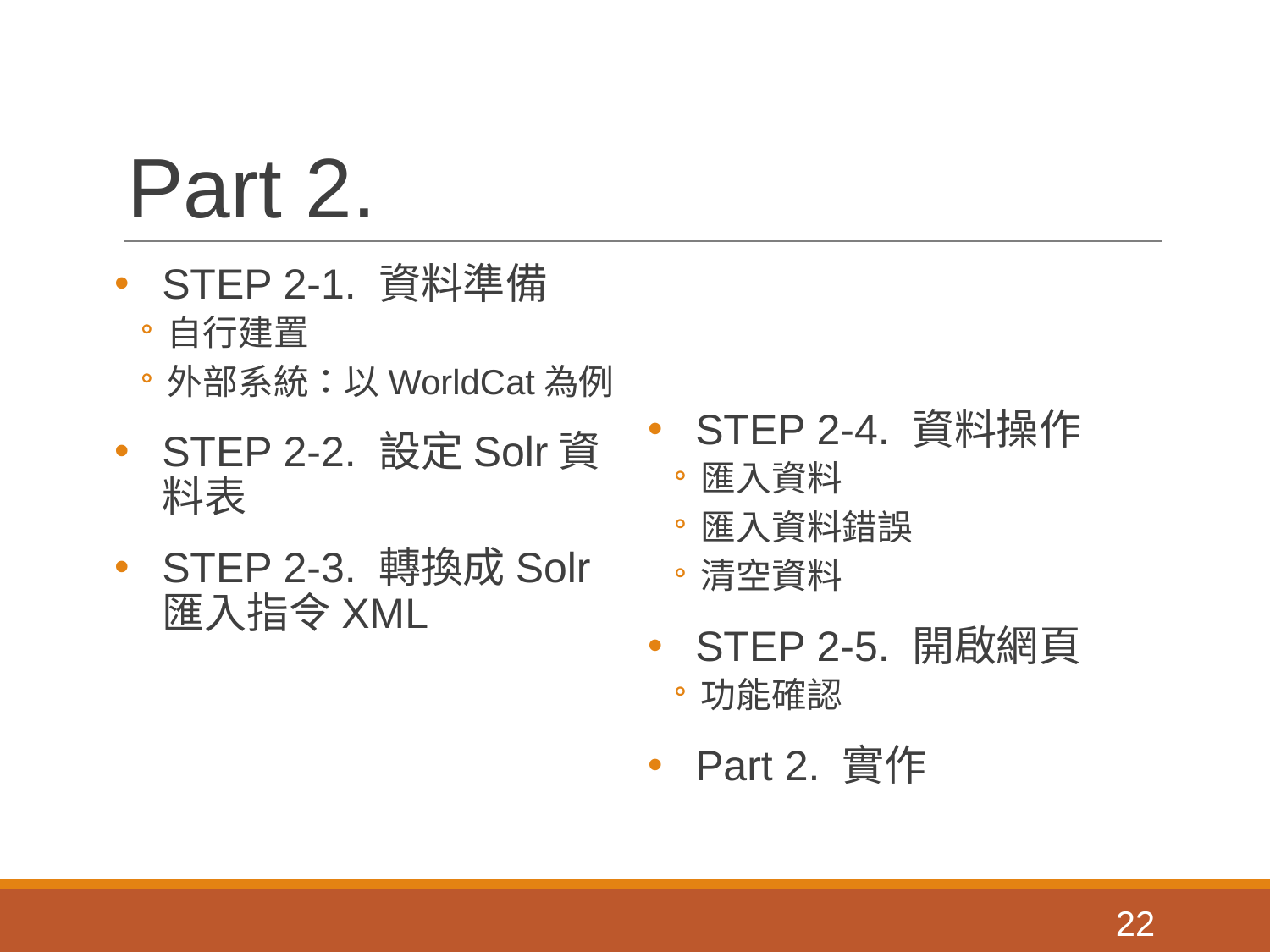

# Part 2.
STEP 2-1. 資料準備
自行建置
外部系統：以WorldCat為例
STEP 2-2. 設定Solr資料表
STEP 2-3. 轉換成Solr匯入指令XML

STEP 2-4. 資料操作
匯入資料
匯入資料錯誤
清空資料
STEP 2-5. 開啟網頁
功能確認
Part 2. 實作

22